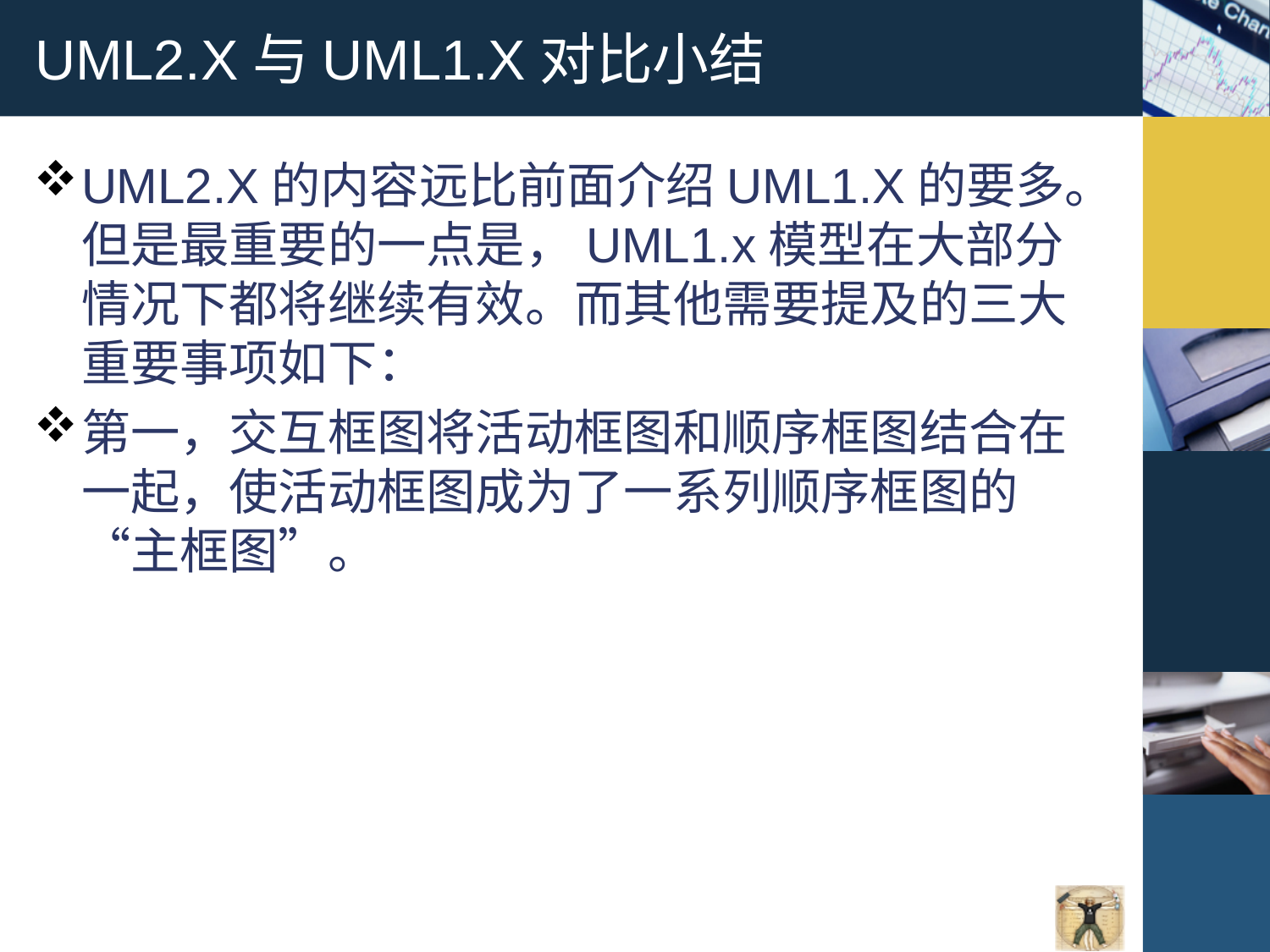

# UML2.X与UML1.X对比小结
UML2.X的内容远比前面介绍UML1.X的要多。但是最重要的一点是，UML1.x模型在大部分情况下都将继续有效。而其他需要提及的三大重要事项如下：
第一，交互框图将活动框图和顺序框图结合在一起，使活动框图成为了一系列顺序框图的“主框图”。